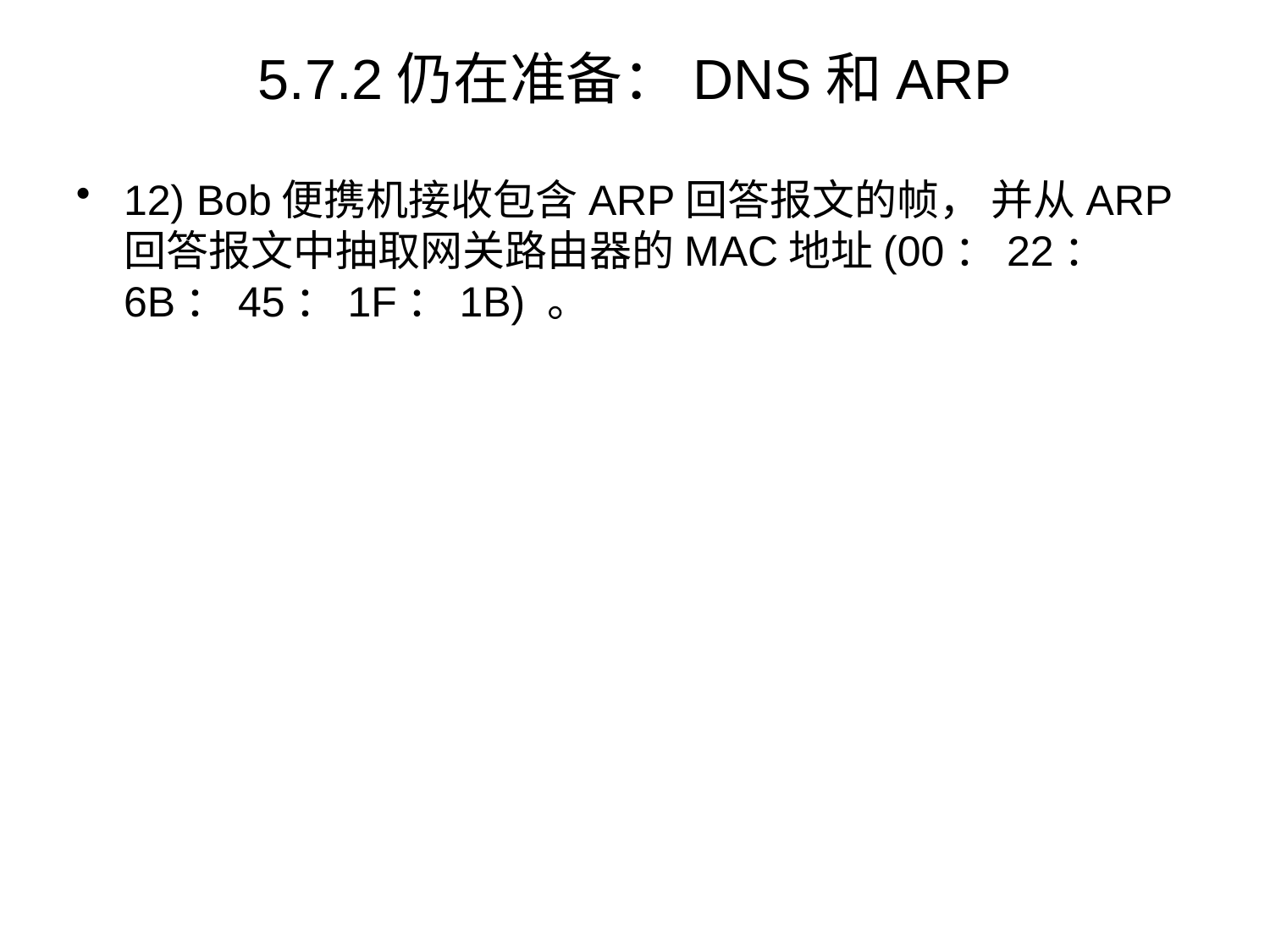

# 5.7.2仍在准备：DNS和ARP
12) Bob便携机接收包含ARP回答报文的帧， 并从ARP回答报文中抽取网关路由器的MAC地址(00：22：6B：45：1F：1B) 。